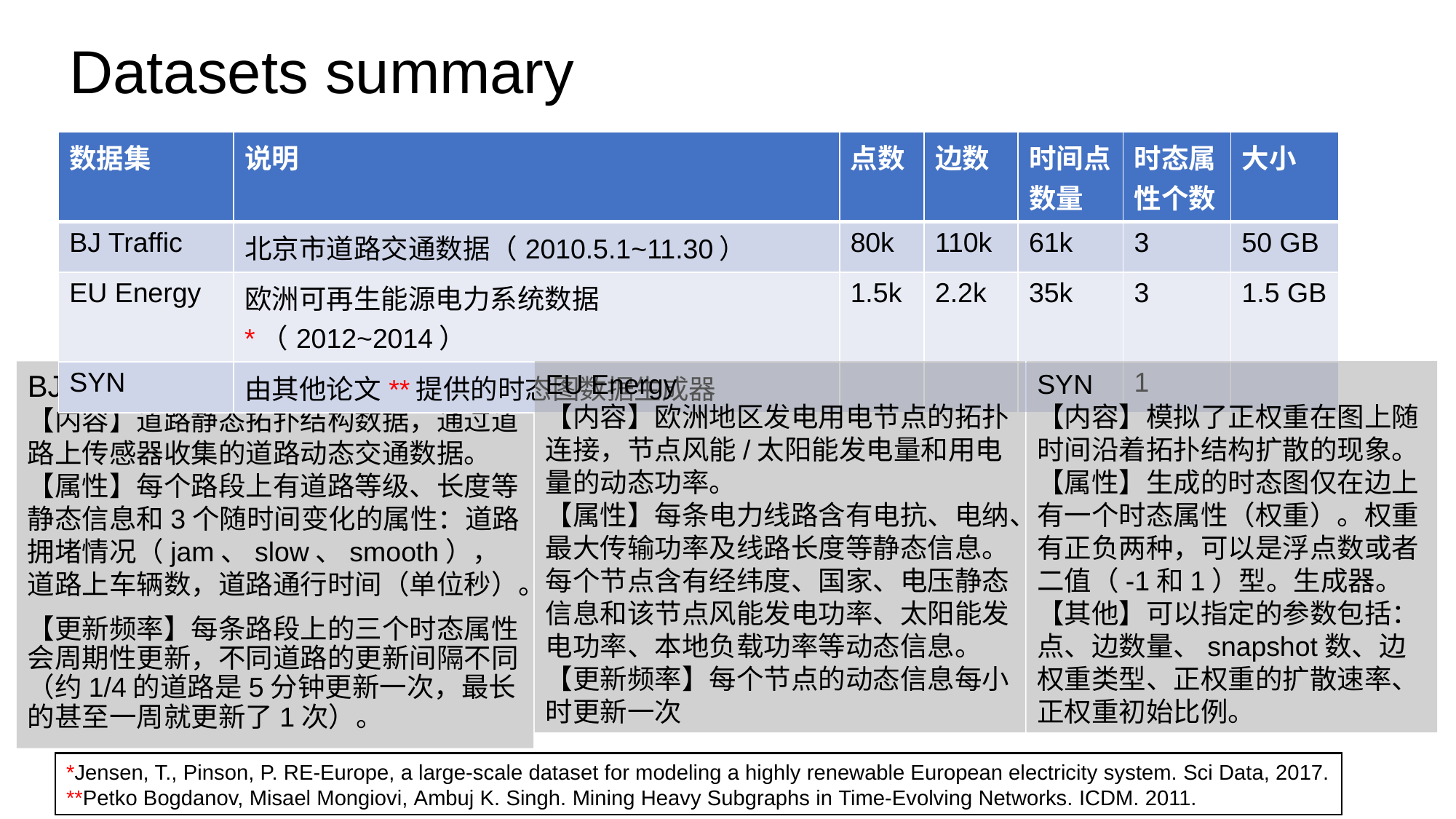

# Datasets summary
| 数据集 | 说明 | 点数 | 边数 | 时间点数量 | 时态属性个数 | 大小 |
| --- | --- | --- | --- | --- | --- | --- |
| BJ Traffic | 北京市道路交通数据（2010.5.1~11.30） | 80k | 110k | 61k | 3 | 50 GB |
| EU Energy | 欧洲可再生能源电力系统数据\*（2012~2014） | 1.5k | 2.2k | 35k | 3 | 1.5 GB |
| SYN | 由其他论文\*\*提供的时态图数据生成器 |  |  |  | 1 |  |
BJ Traffic
【内容】道路静态拓扑结构数据，通过道路上传感器收集的道路动态交通数据。
【属性】每个路段上有道路等级、长度等静态信息和3个随时间变化的属性：道路拥堵情况（jam、slow、smooth），道路上车辆数，道路通行时间（单位秒）。
【更新频率】每条路段上的三个时态属性会周期性更新，不同道路的更新间隔不同（约1/4的道路是5分钟更新一次，最长的甚至一周就更新了1次）。
SYN
【内容】模拟了正权重在图上随时间沿着拓扑结构扩散的现象。
【属性】生成的时态图仅在边上有一个时态属性（权重）。权重有正负两种，可以是浮点数或者二值（-1和1）型。生成器。
【其他】可以指定的参数包括：点、边数量、snapshot数、边权重类型、正权重的扩散速率、正权重初始比例。
EU Energy
【内容】欧洲地区发电用电节点的拓扑连接，节点风能/太阳能发电量和用电量的动态功率。
【属性】每条电力线路含有电抗、电纳、最大传输功率及线路长度等静态信息。每个节点含有经纬度、国家、电压静态信息和该节点风能发电功率、太阳能发电功率、本地负载功率等动态信息。
【更新频率】每个节点的动态信息每小时更新一次
*Jensen, T., Pinson, P. RE-Europe, a large-scale dataset for modeling a highly renewable European electricity system. Sci Data, 2017.
**Petko Bogdanov, Misael Mongiovi, Ambuj K. Singh. Mining Heavy Subgraphs in Time-Evolving Networks. ICDM. 2011.